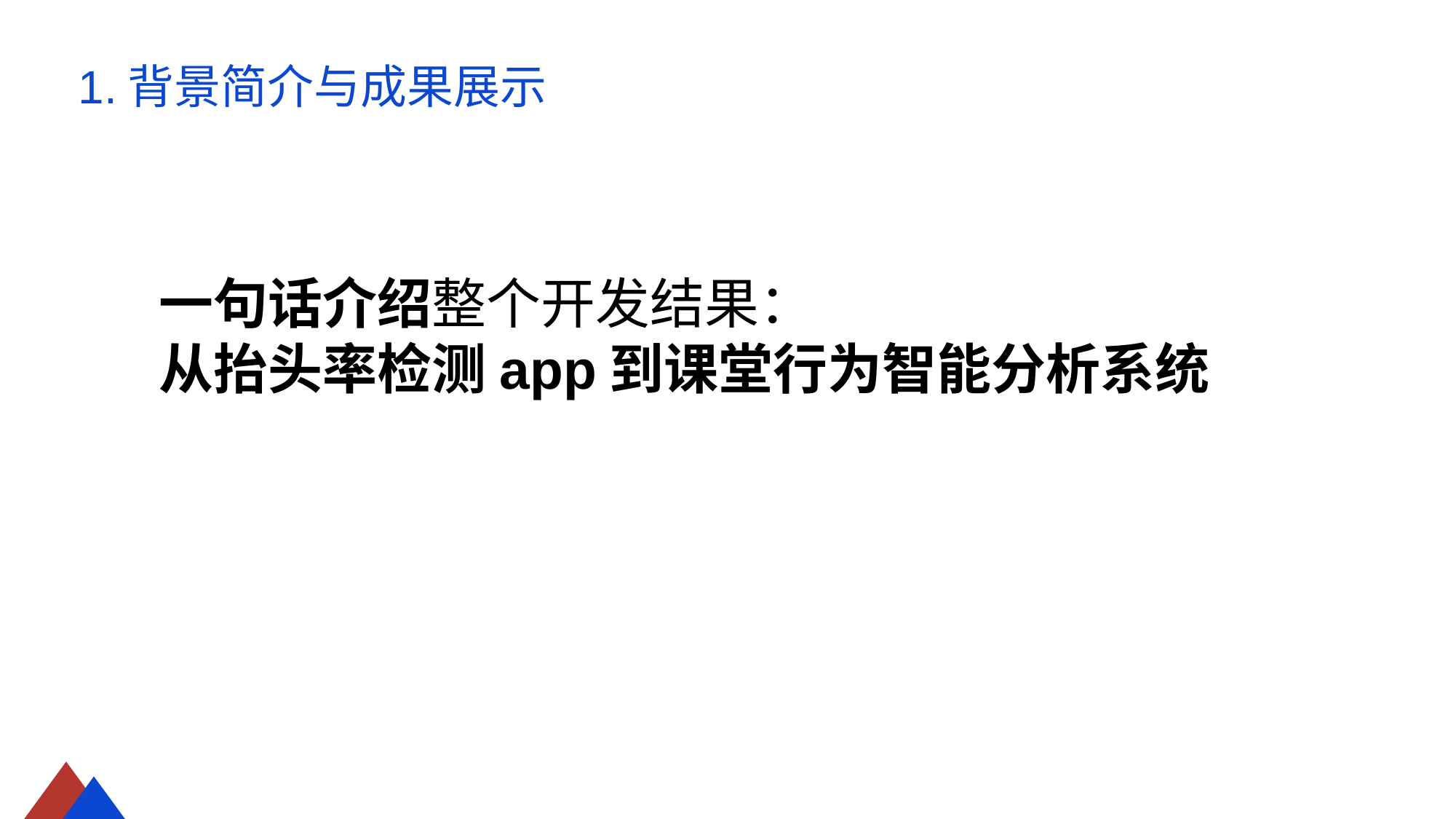

1.背景简介与成果展示
一句话介绍整个开发结果：
从抬头率检测app到课堂行为智能分析系统